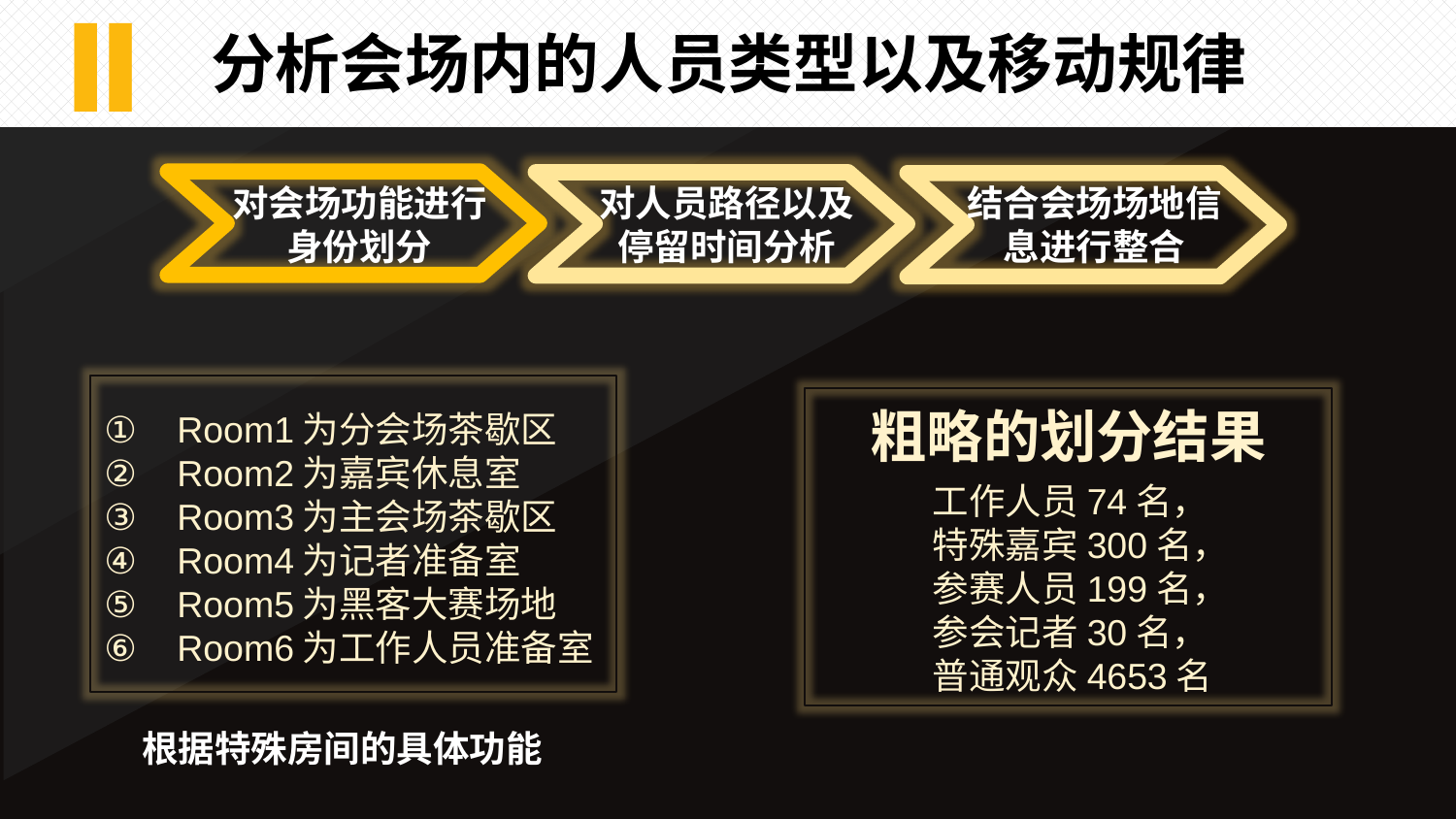

Ⅱ

分析会场内的人员类型以及移动规律

对人员路径以及停留时间分析

结合会场场地信息进行整合

对会场功能进行身份划分

粗略的划分结果
Room1为分会场茶歇区
Room2为嘉宾休息室
Room3为主会场茶歇区
Room4为记者准备室
Room5为黑客大赛场地
Room6为工作人员准备室
工作人员74名，
特殊嘉宾300名，
参赛人员199名，
参会记者30名，
普通观众4653名

根据特殊房间的具体功能